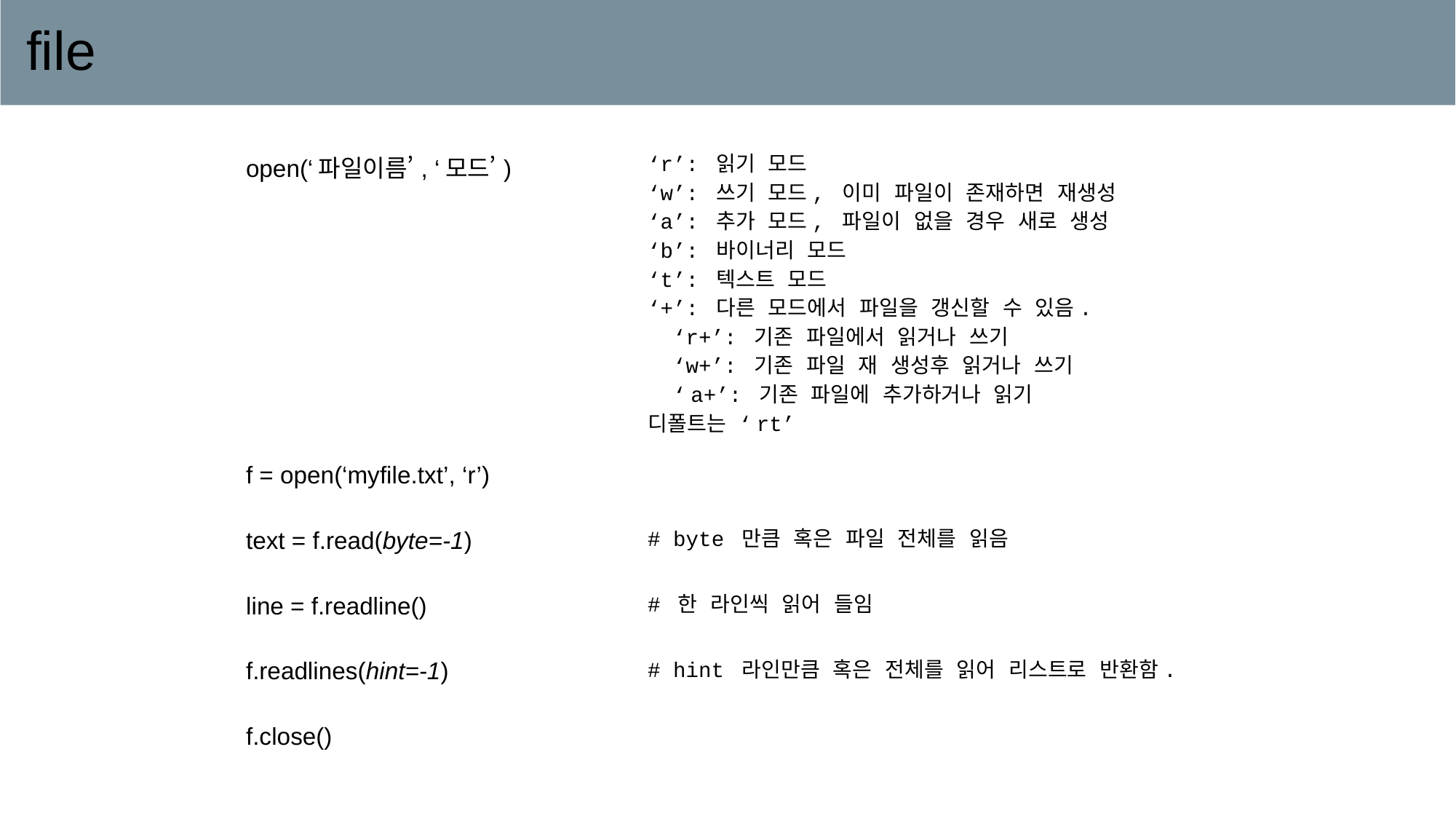

# file
| open(‘파일이름’, ‘모드’) | ‘r’: 읽기 모드 ‘w’: 쓰기 모드, 이미 파일이 존재하면 재생성 ‘a’: 추가 모드, 파일이 없을 경우 새로 생성 ‘b’: 바이너리 모드 ‘t’: 텍스트 모드 ‘+’: 다른 모드에서 파일을 갱신할 수 있음. ‘r+’: 기존 파일에서 읽거나 쓰기 ‘w+’: 기존 파일 재 생성후 읽거나 쓰기 ‘a+’: 기존 파일에 추가하거나 읽기 디폴트는 ‘rt’ |
| --- | --- |
| f = open(‘myfile.txt’, ‘r’) |  |
| text = f.read(byte=-1) | # byte 만큼 혹은 파일 전체를 읽음 |
| line = f.readline() | # 한 라인씩 읽어 들임 |
| f.readlines(hint=-1) | # hint 라인만큼 혹은 전체를 읽어 리스트로 반환함. |
| f.close() |  |